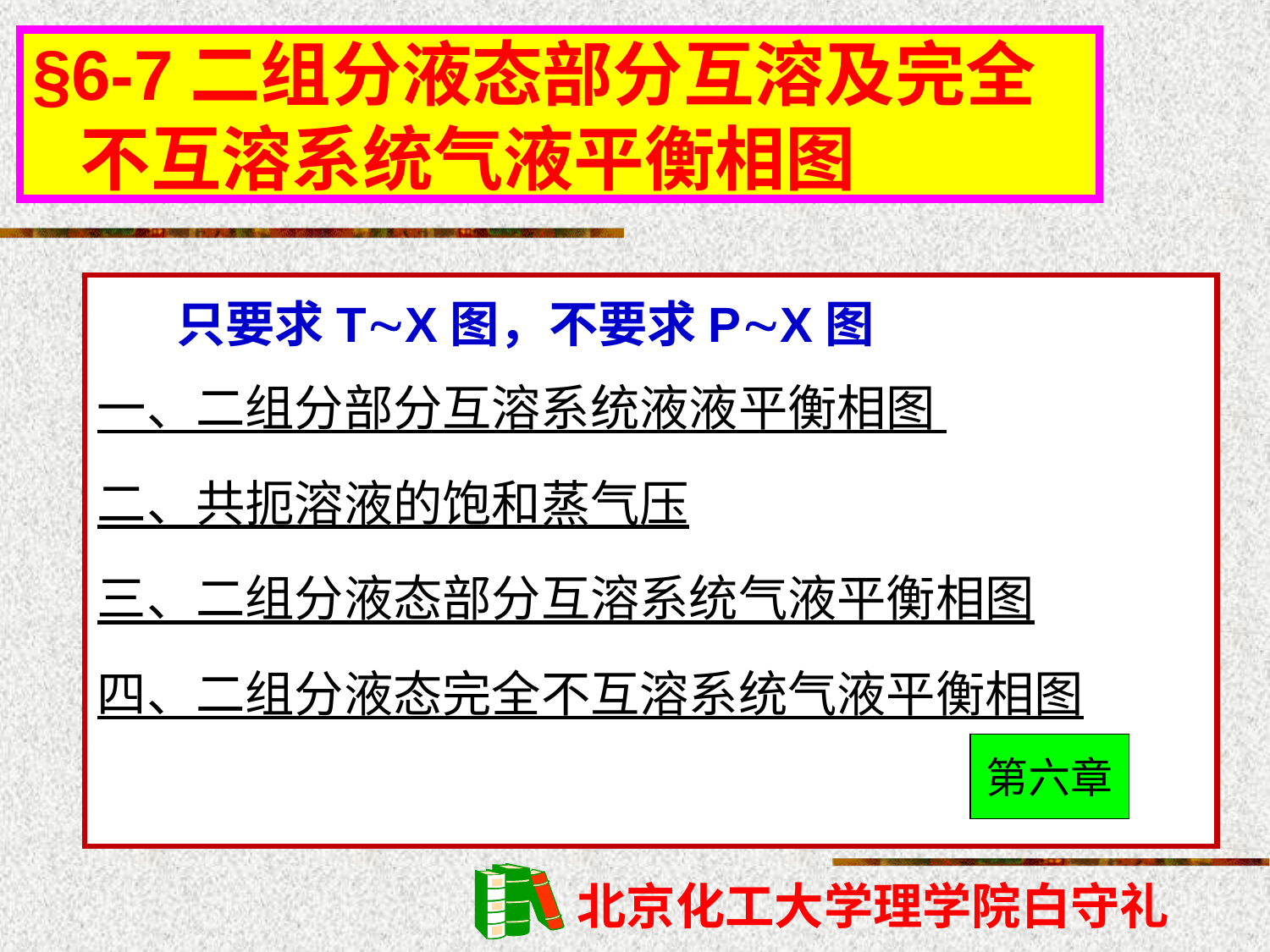

§6-7二组分液态部分互溶及完全
   不互溶系统气液平衡相图
      只要求T∼X图，不要求P∼X图
一、二组分部分互溶系统液液平衡相图
二、共扼溶液的饱和蒸气压
三、二组分液态部分互溶系统气液平衡相图
四、二组分液态完全不互溶系统气液平衡相图
第六章